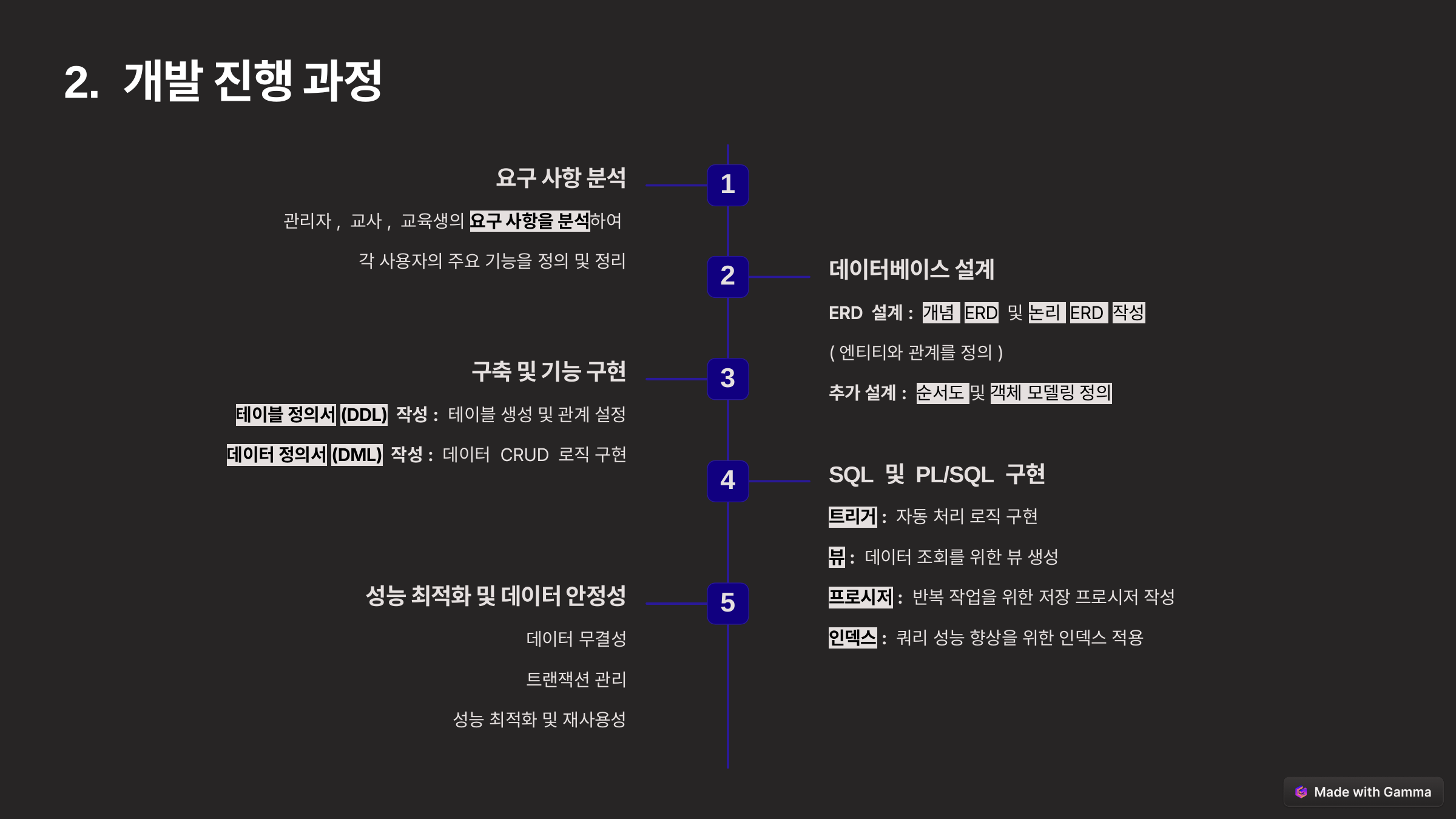

2. 개발 진행 과정

요구 사항 분석

1

관리자, 교사, 교육생의 요구 사항을 분석하여
각 사용자의 주요 기능을 정의 및 정리
데이터베이스 설계

2

ERD 설계: 개념 ERD 및 논리 ERD 작성
(엔티티와 관계를 정의)
구축 및 기능 구현

3
추가 설계: 순서도 및 객체 모델링 정의

테이블 정의서(DDL) 작성: 테이블 생성 및 관계 설정
데이터 정의서(DML) 작성: 데이터 CRUD 로직 구현
SQL 및 PL/SQL 구현

4

트리거: 자동 처리 로직 구현
뷰: 데이터 조회를 위한 뷰 생성
프로시저: 반복 작업을 위한 저장 프로시저 작성
성능 최적화 및 데이터 안정성

5

인덱스: 쿼리 성능 향상을 위한 인덱스 적용
데이터 무결성
트랜잭션 관리
성능 최적화 및 재사용성